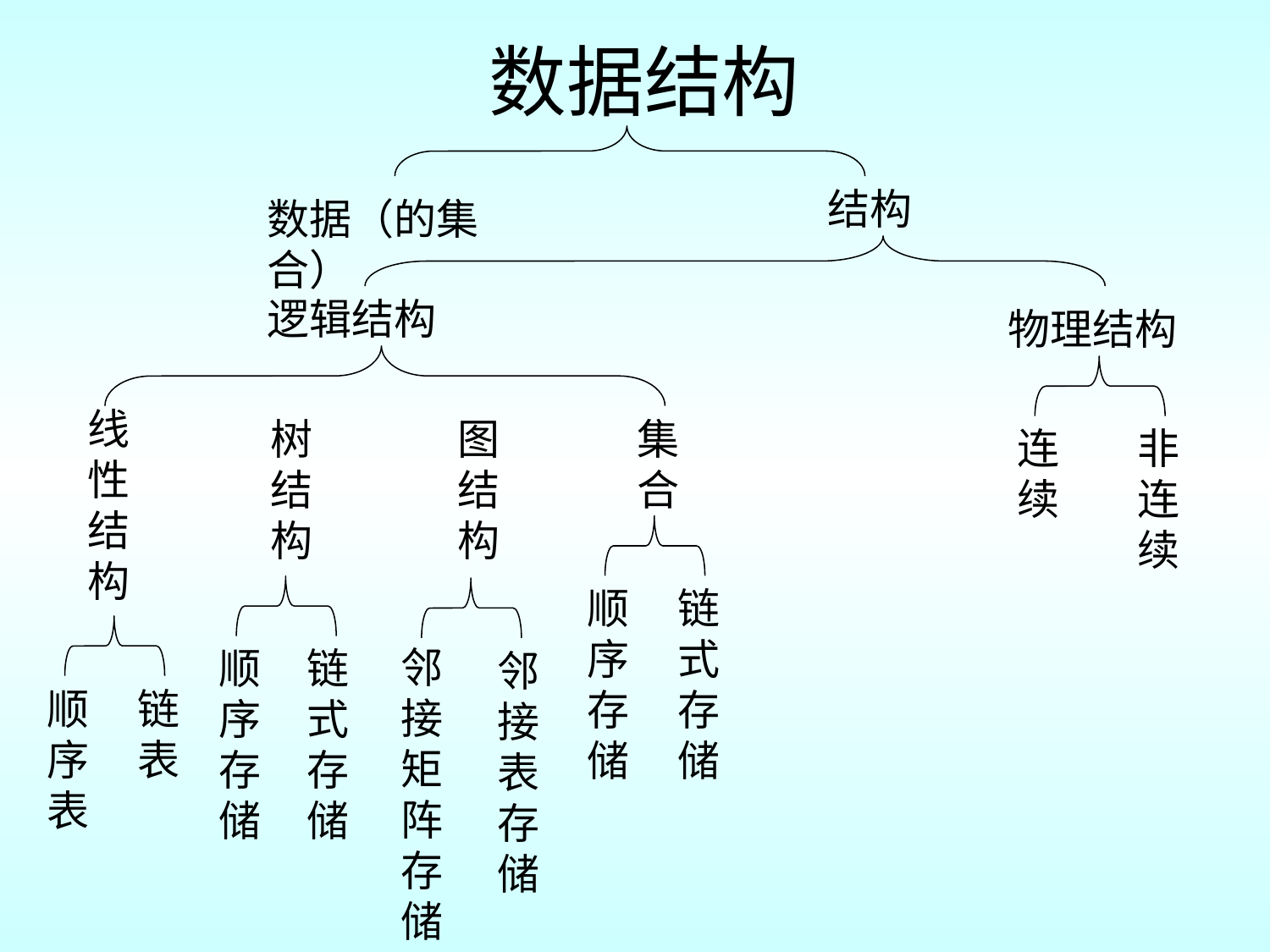

# 数据结构

结构
数据（的集合）
逻辑结构
物理结构

线性结构
树结构
图结构
集合
连续
非连续

顺序存储
链式存储

邻接矩阵存储
顺序存储
链式存储
邻接表存储
顺序表
链表